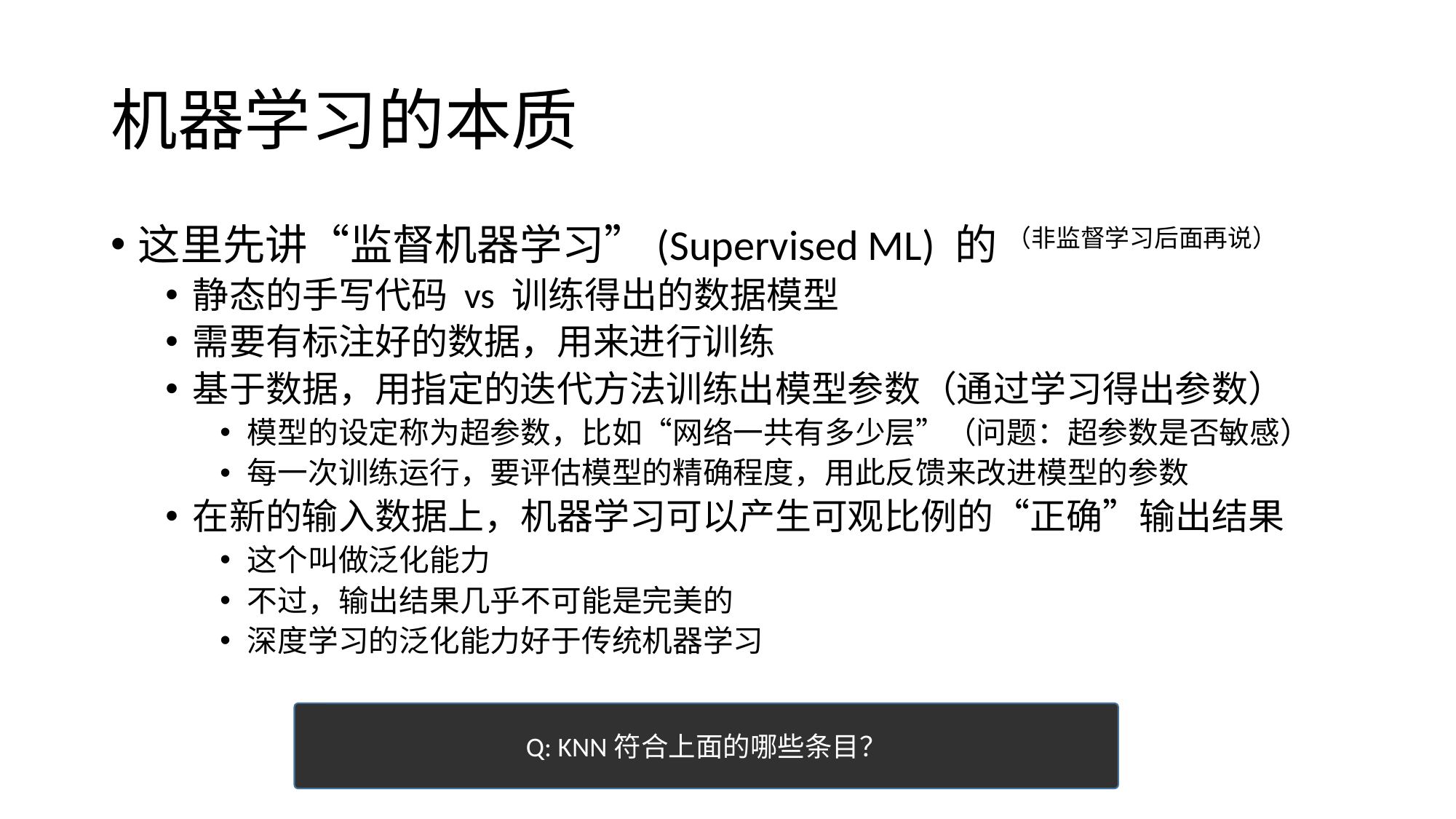

# 机器学习的本质
这里先讲“监督机器学习”(Supervised ML) 的 （非监督学习后面再说）
静态的手写代码 vs 训练得出的数据模型
需要有标注好的数据，用来进行训练
基于数据，用指定的迭代方法训练出模型参数（通过学习得出参数）
模型的设定称为超参数，比如“网络一共有多少层”（问题：超参数是否敏感）
每一次训练运行，要评估模型的精确程度，用此反馈来改进模型的参数
在新的输入数据上，机器学习可以产生可观比例的“正确”输出结果
这个叫做泛化能力
不过，输出结果几乎不可能是完美的
深度学习的泛化能力好于传统机器学习

Q: KNN符合上面的哪些条目？